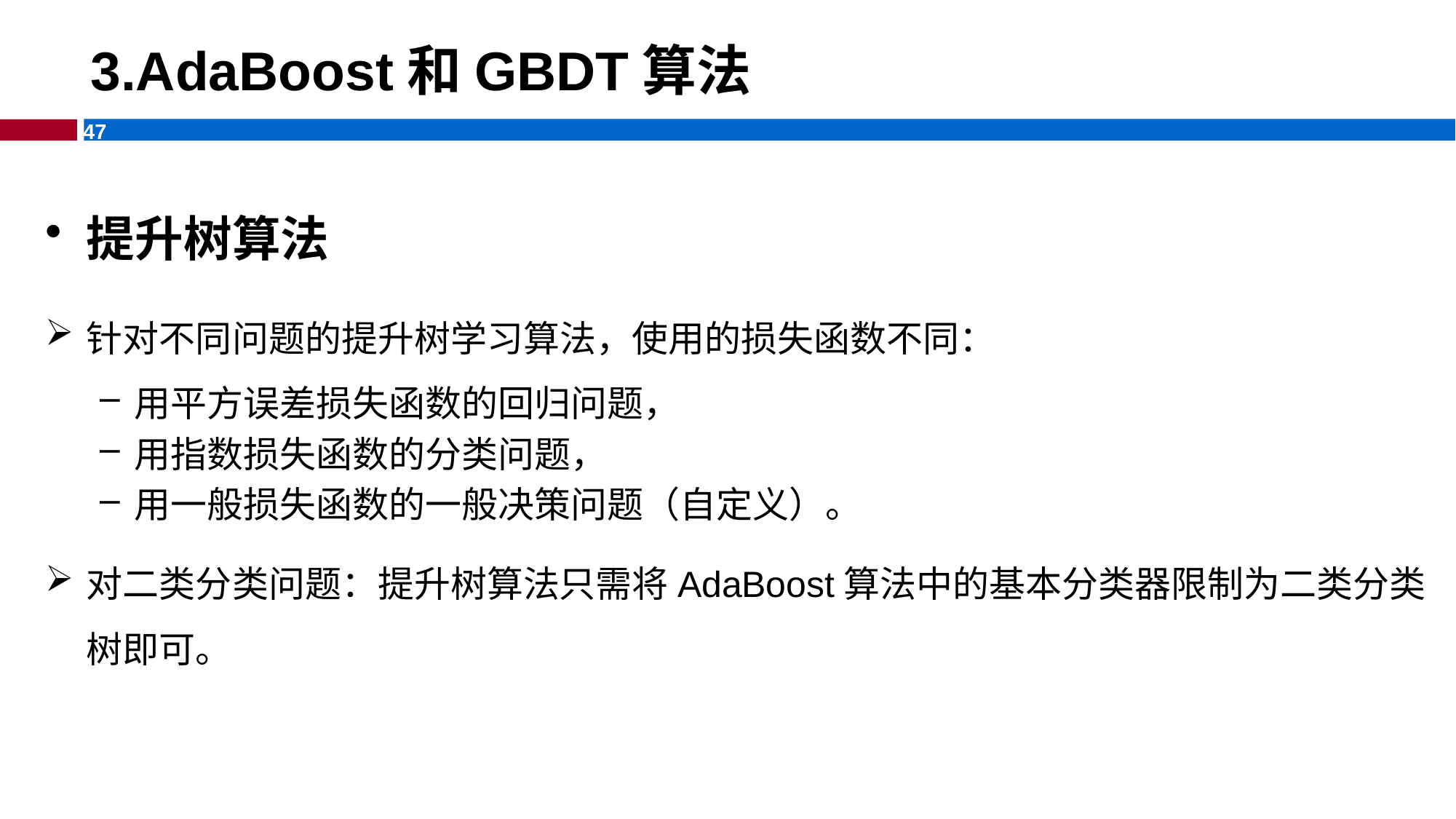

3.AdaBoost和GBDT算法
提升树算法
针对不同问题的提升树学习算法，使用的损失函数不同：
用平方误差损失函数的回归问题，
用指数损失函数的分类问题，
用一般损失函数的一般决策问题（自定义）。
对二类分类问题：提升树算法只需将AdaBoost算法中的基本分类器限制为二类分类树即可。